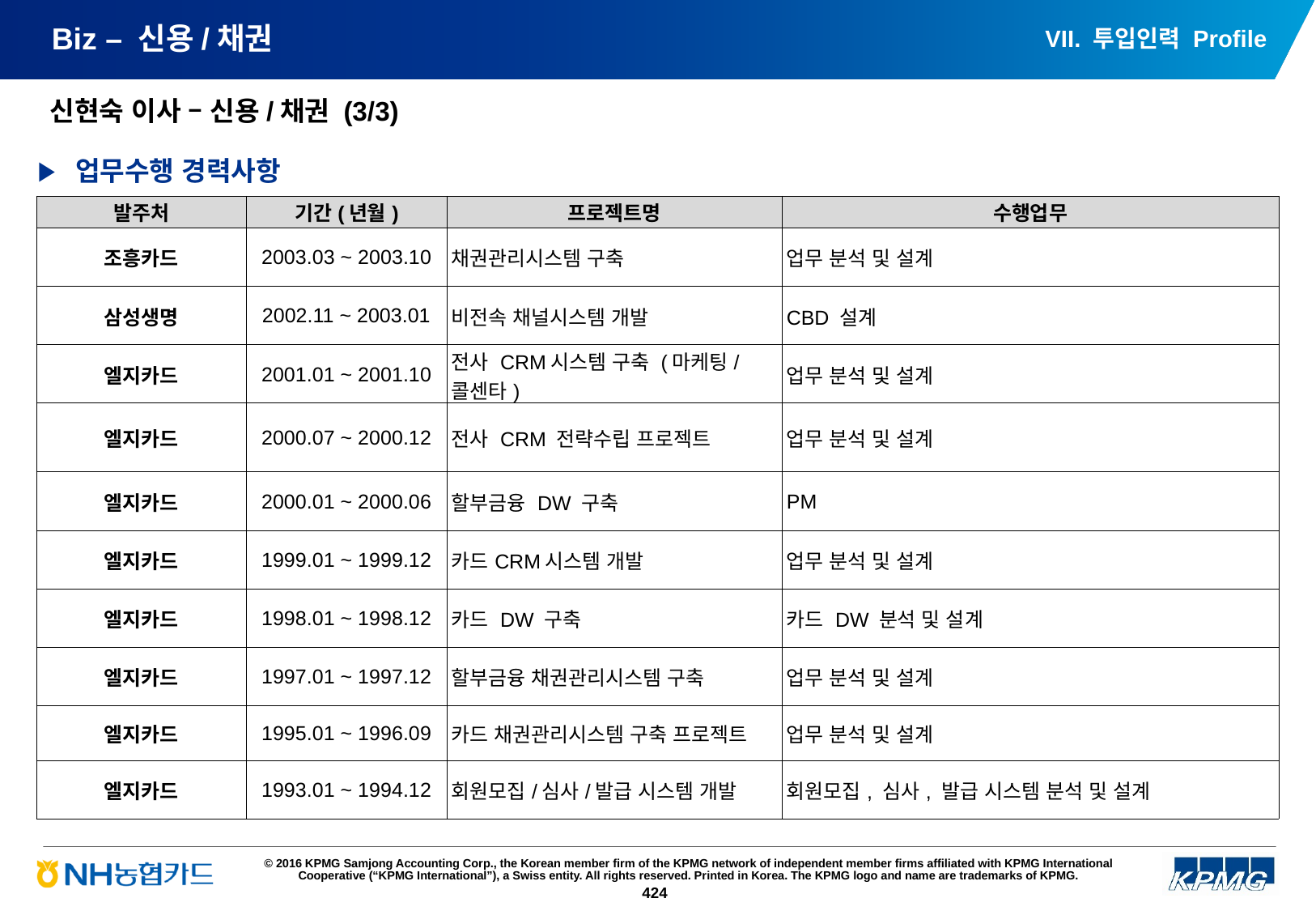

VII. 투입인력 Profile
# Biz – 신용/채권
신현숙 이사 – 신용/채권 (3/3)
업무수행 경력사항
| 발주처 | 기간(년월) | 프로젝트명 | 수행업무 |
| --- | --- | --- | --- |
| 조흥카드 | 2003.03 ~ 2003.10 | 채권관리시스템 구축 | 업무 분석 및 설계 |
| 삼성생명 | 2002.11 ~ 2003.01 | 비전속 채널시스템 개발 | CBD 설계 |
| 엘지카드 | 2001.01 ~ 2001.10 | 전사 CRM시스템 구축 (마케팅/콜센타) | 업무 분석 및 설계 |
| 엘지카드 | 2000.07 ~ 2000.12 | 전사 CRM 전략수립 프로젝트 | 업무 분석 및 설계 |
| 엘지카드 | 2000.01 ~ 2000.06 | 할부금융 DW 구축 | PM |
| 엘지카드 | 1999.01 ~ 1999.12 | 카드CRM시스템 개발 | 업무 분석 및 설계 |
| 엘지카드 | 1998.01 ~ 1998.12 | 카드 DW 구축 | 카드 DW 분석 및 설계 |
| 엘지카드 | 1997.01 ~ 1997.12 | 할부금융 채권관리시스템 구축 | 업무 분석 및 설계 |
| 엘지카드 | 1995.01 ~ 1996.09 | 카드 채권관리시스템 구축 프로젝트 | 업무 분석 및 설계 |
| 엘지카드 | 1993.01 ~ 1994.12 | 회원모집/심사/발급 시스템 개발 | 회원모집, 심사, 발급 시스템 분석 및 설계 |